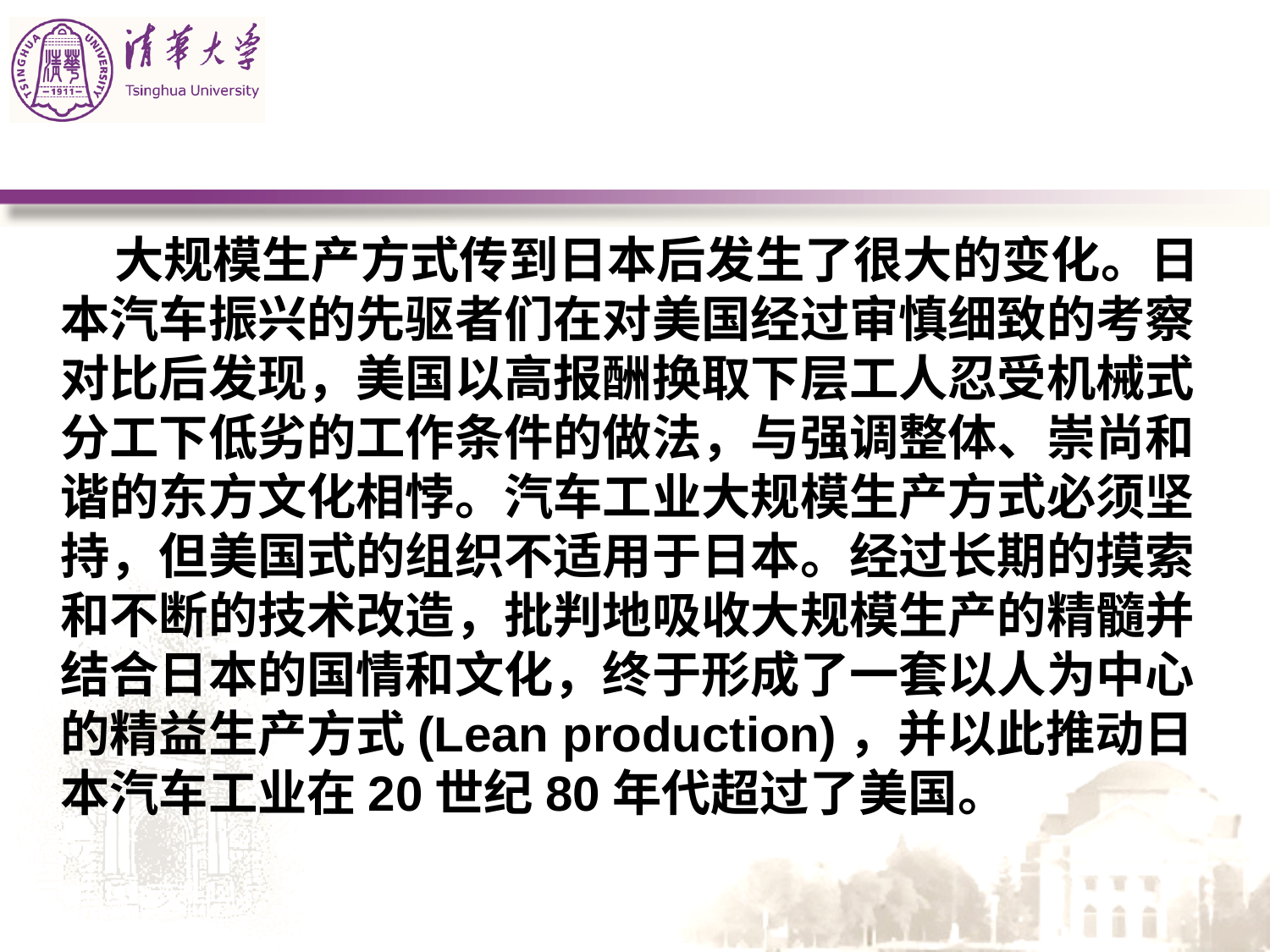

#
        大规模生产方式传到日本后发生了很大的变化。日本汽车振兴的先驱者们在对美国经过审慎细致的考察对比后发现，美国以高报酬换取下层工人忍受机械式分工下低劣的工作条件的做法，与强调整体、崇尚和谐的东方文化相悖。汽车工业大规模生产方式必须坚持，但美国式的组织不适用于日本。经过长期的摸索和不断的技术改造，批判地吸收大规模生产的精髓并结合日本的国情和文化，终于形成了一套以人为中心的精益生产方式(Lean production)，并以此推动日本汽车工业在20世纪80年代超过了美国。